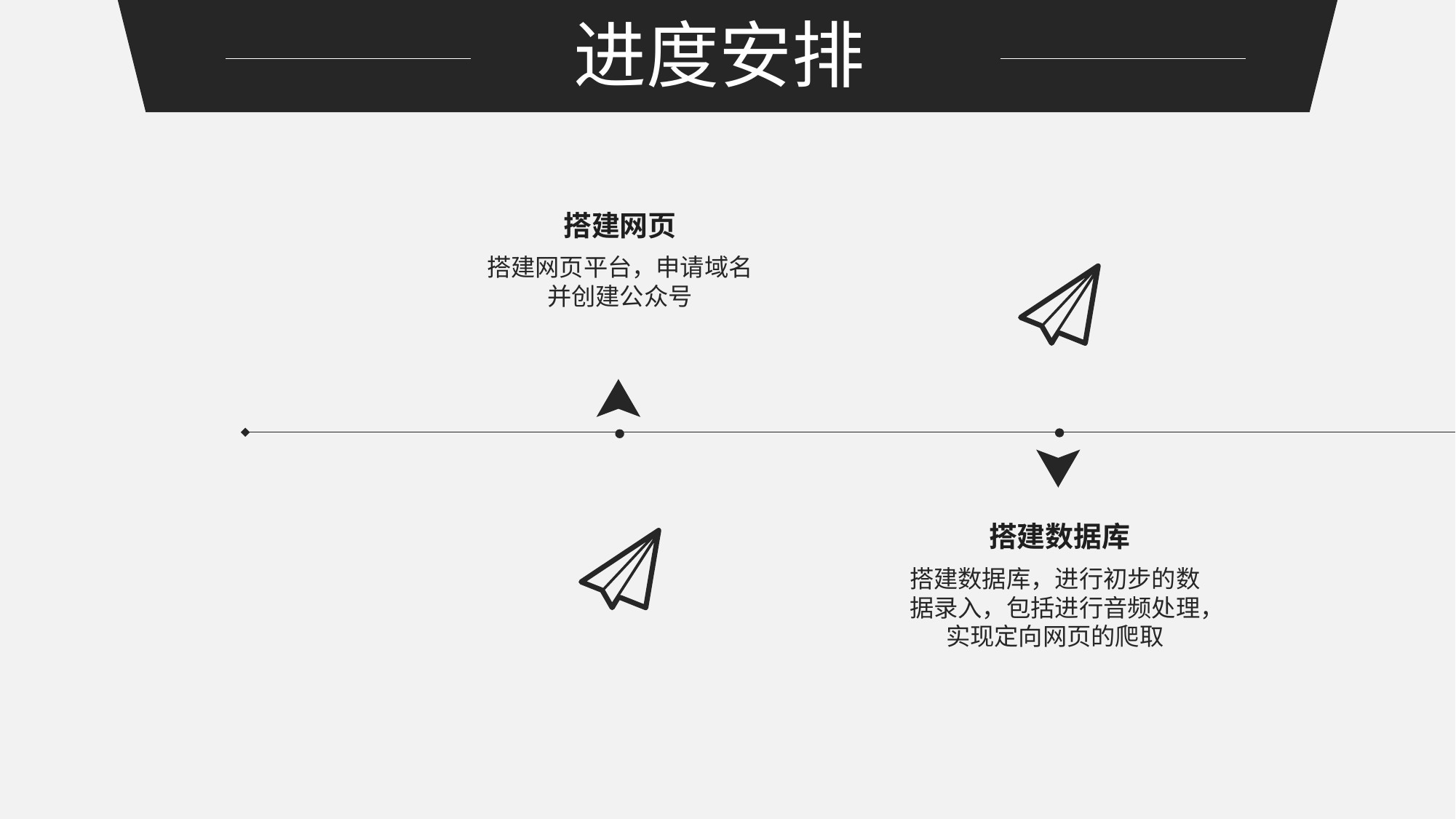

进度安排
搭建网页
搭建网页平台，申请域名并创建公众号

搭建数据库
搭建数据库，进行初步的数据录入，包括进行音频处理，实现定向网页的爬取